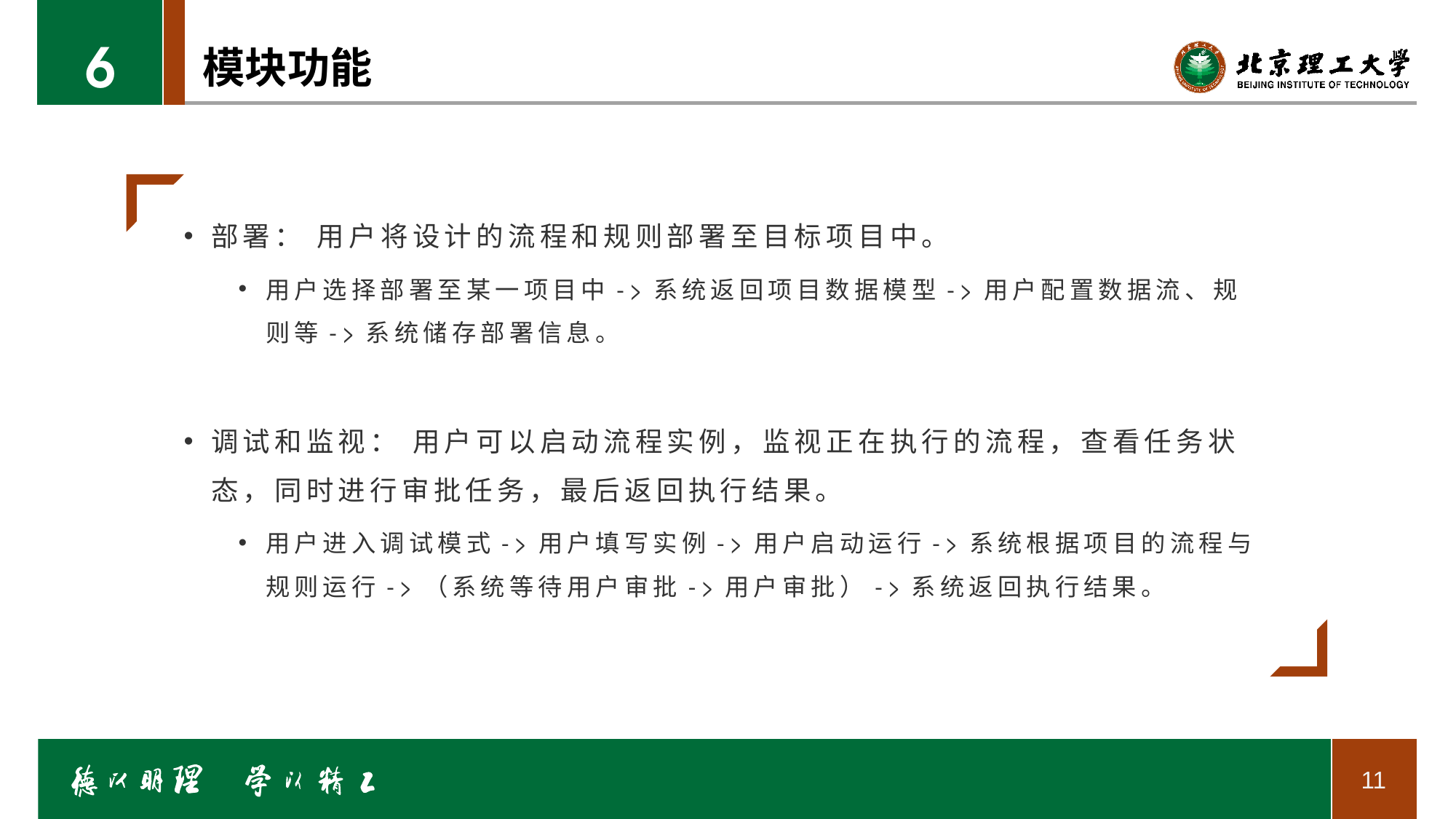

6
# 模块功能

部署： 用户将设计的流程和规则部署至目标项目中。
用户选择部署至某一项目中->系统返回项目数据模型->用户配置数据流、规则等->系统储存部署信息。

调试和监视： 用户可以启动流程实例，监视正在执行的流程，查看任务状态，同时进行审批任务，最后返回执行结果。
用户进入调试模式->用户填写实例->用户启动运行->系统根据项目的流程与规则运行->（系统等待用户审批->用户审批）->系统返回执行结果。